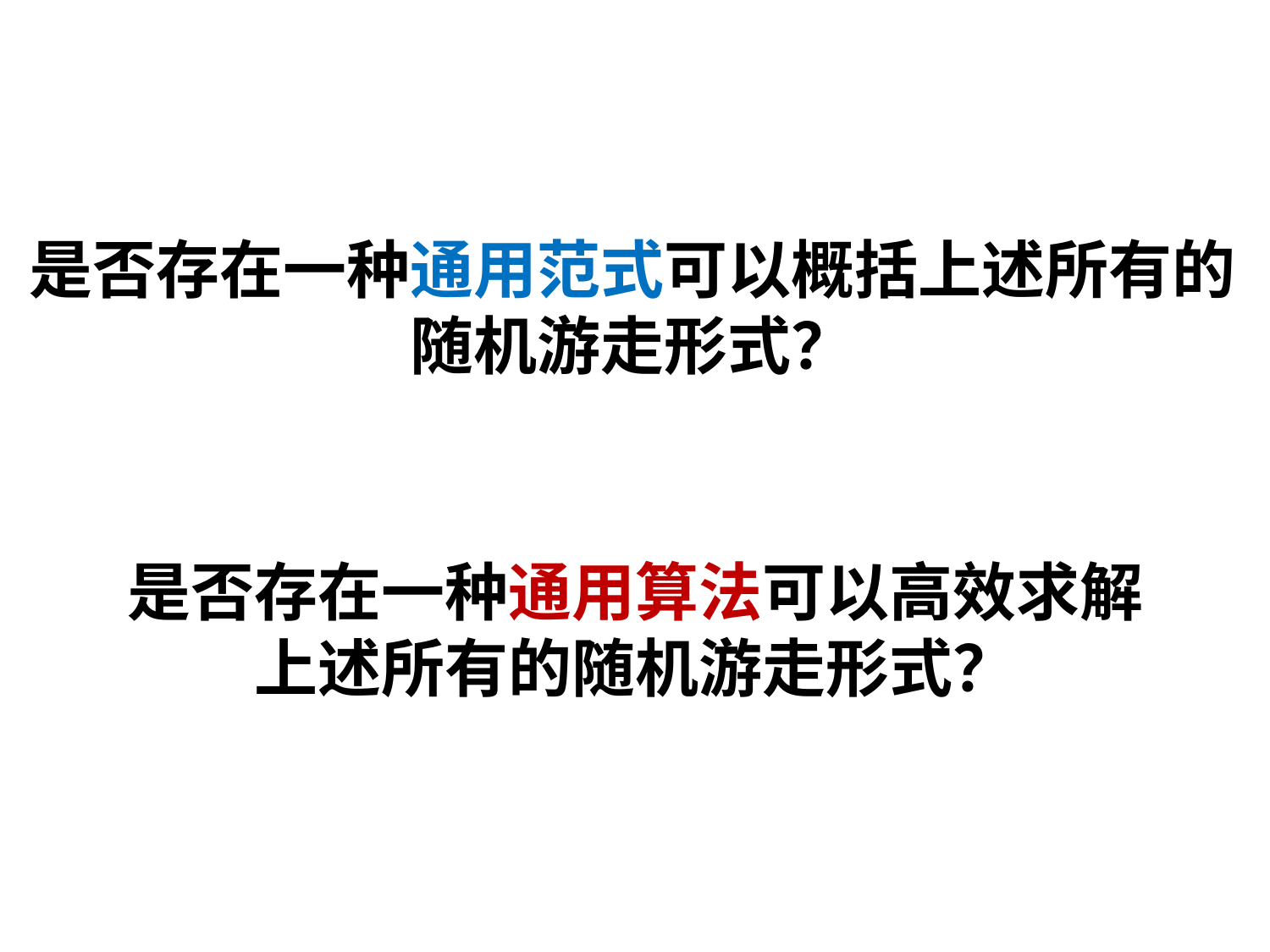

# 是否存在一种通用范式可以概括上述所有的随机游走形式？
是否存在一种通用算法可以高效求解上述所有的随机游走形式？